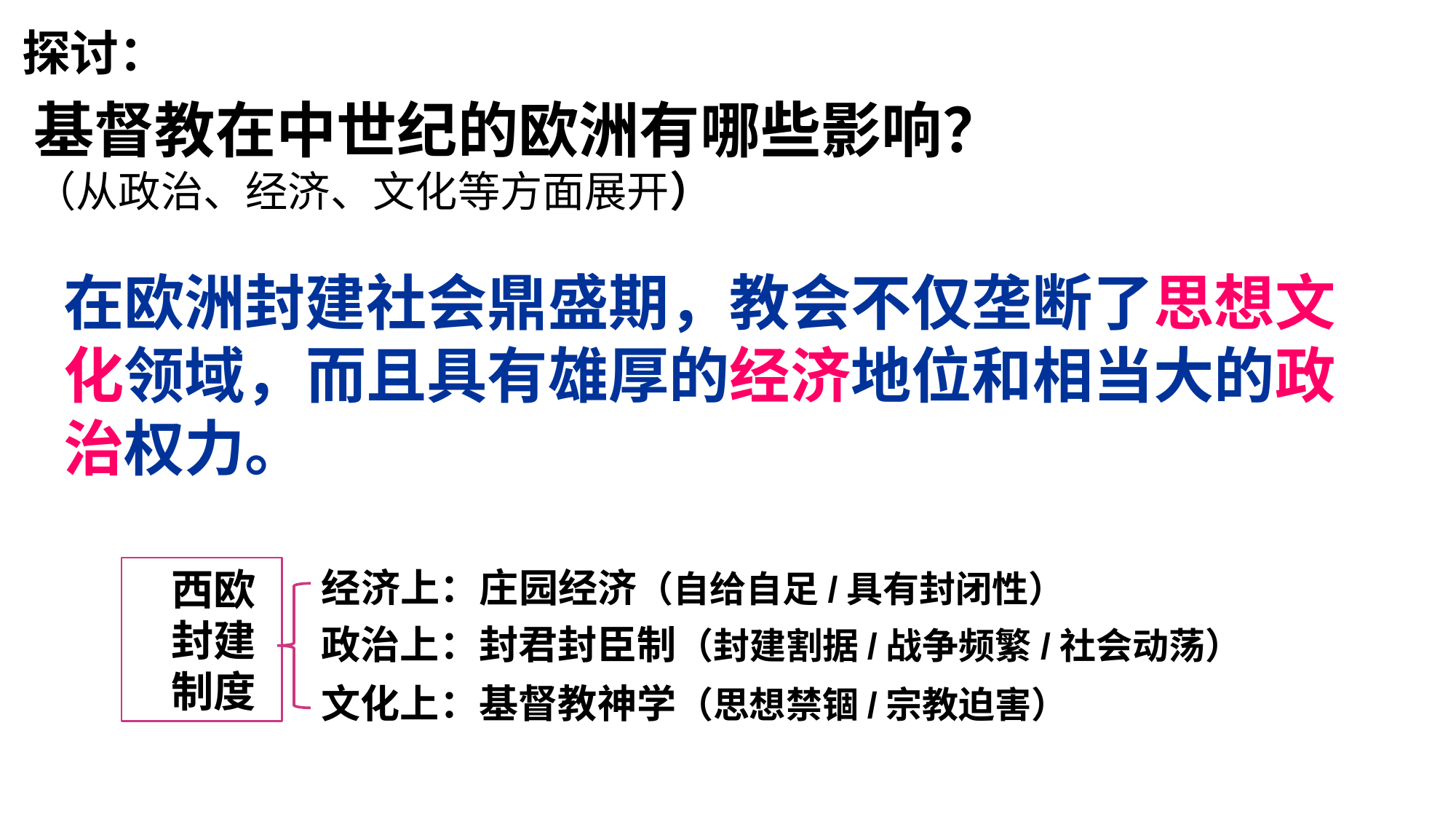

探讨：
基督教在中世纪的欧洲有哪些影响？
（从政治、经济、文化等方面展开）
在欧洲封建社会鼎盛期，教会不仅垄断了思想文化领域，而且具有雄厚的经济地位和相当大的政治权力。
   西欧
   封建
   制度
经济上：庄园经济（自给自足/具有封闭性）

政治上：封君封臣制（封建割据/战争频繁/社会动荡）
文化上：基督教神学（思想禁锢/宗教迫害）